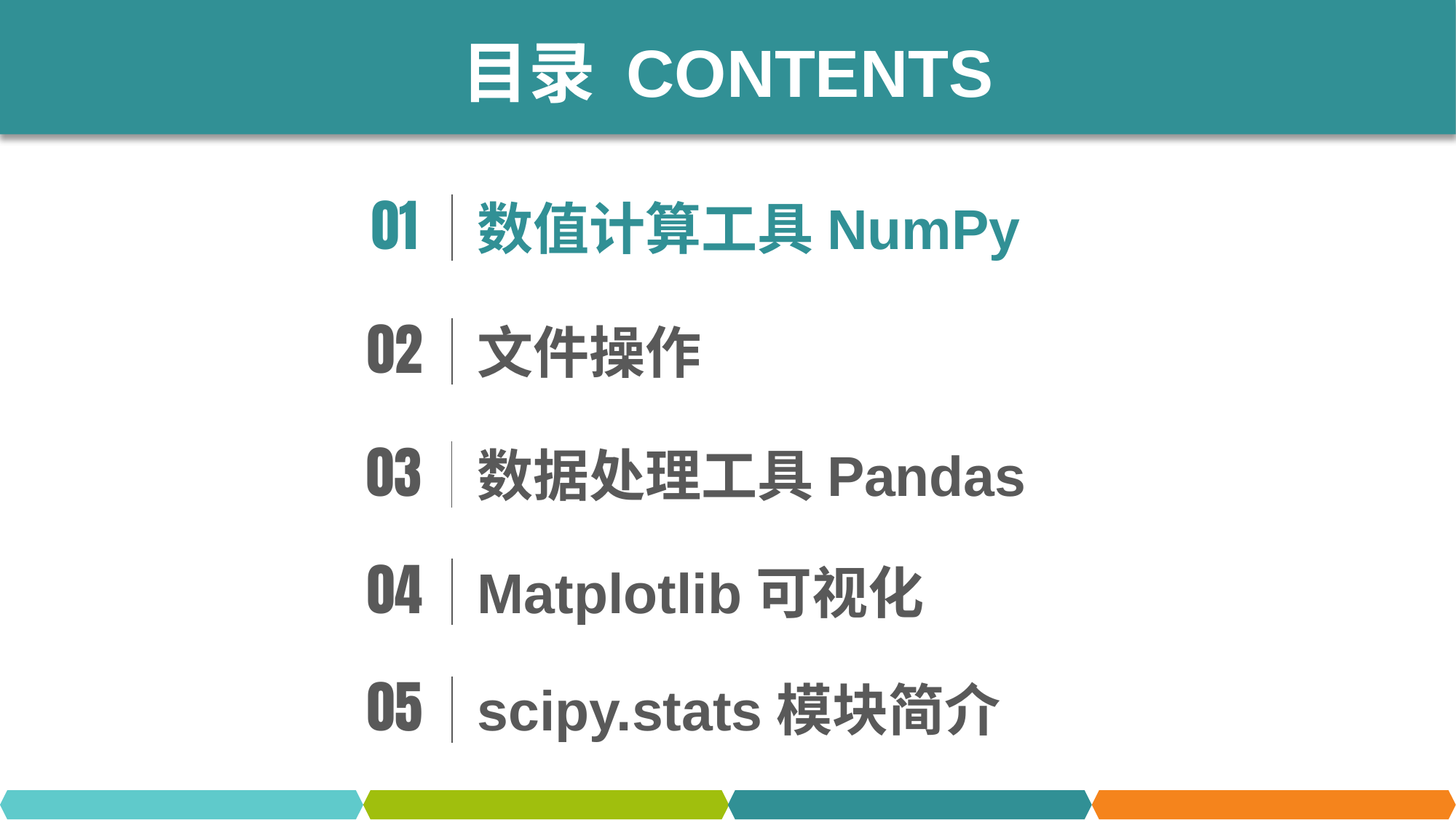

目录 CONTENTS
01
数值计算工具NumPy
02
文件操作
03
数据处理工具Pandas
04
Matplotlib可视化
05
scipy.stats模块简介